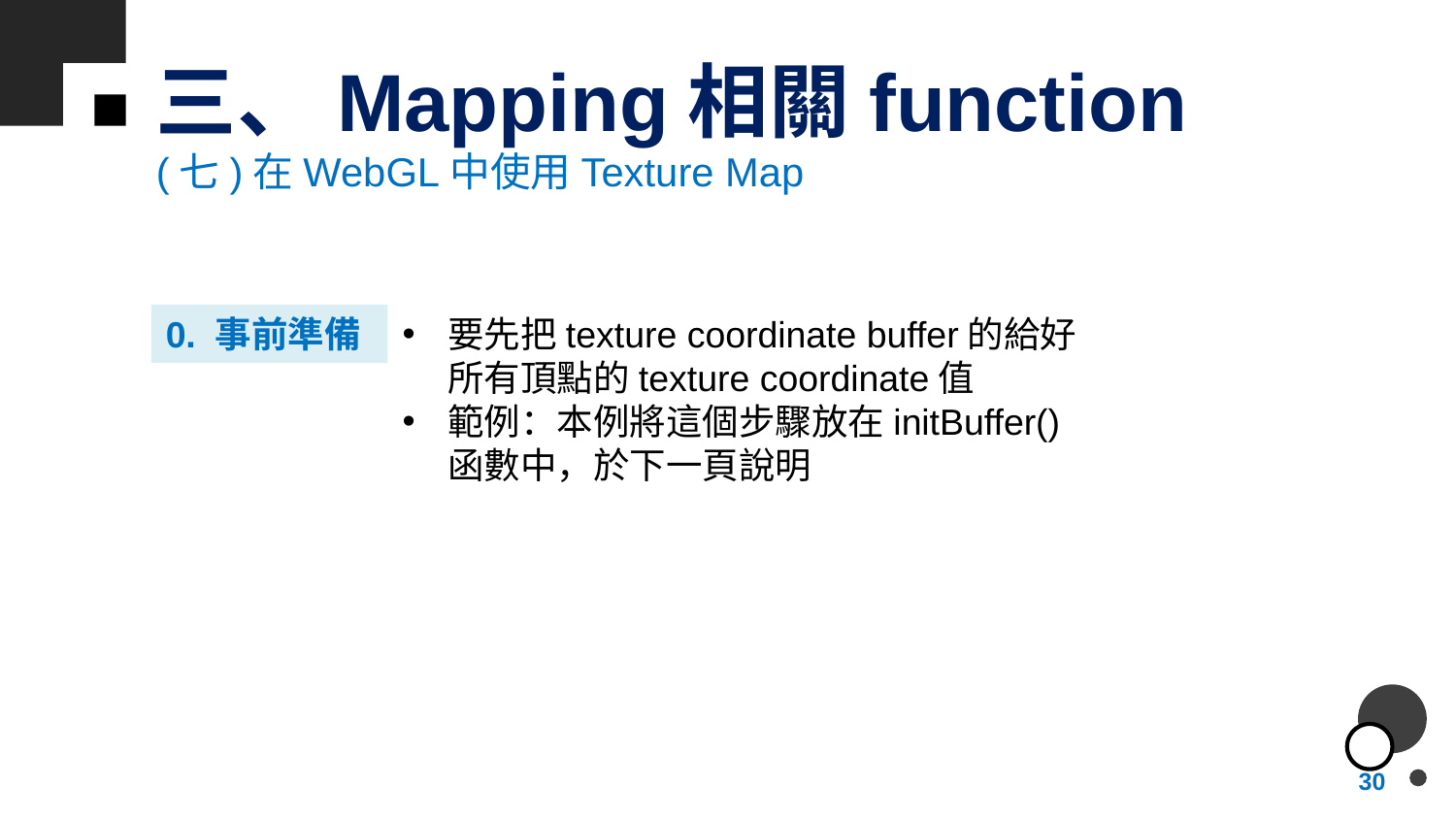

# 三、Mapping相關function
(七)在WebGL中使用Texture Map
0. 事前準備
要先把texture coordinate buffer的給好所有頂點的texture coordinate值
範例：本例將這個步驟放在initBuffer()函數中，於下一頁說明

30